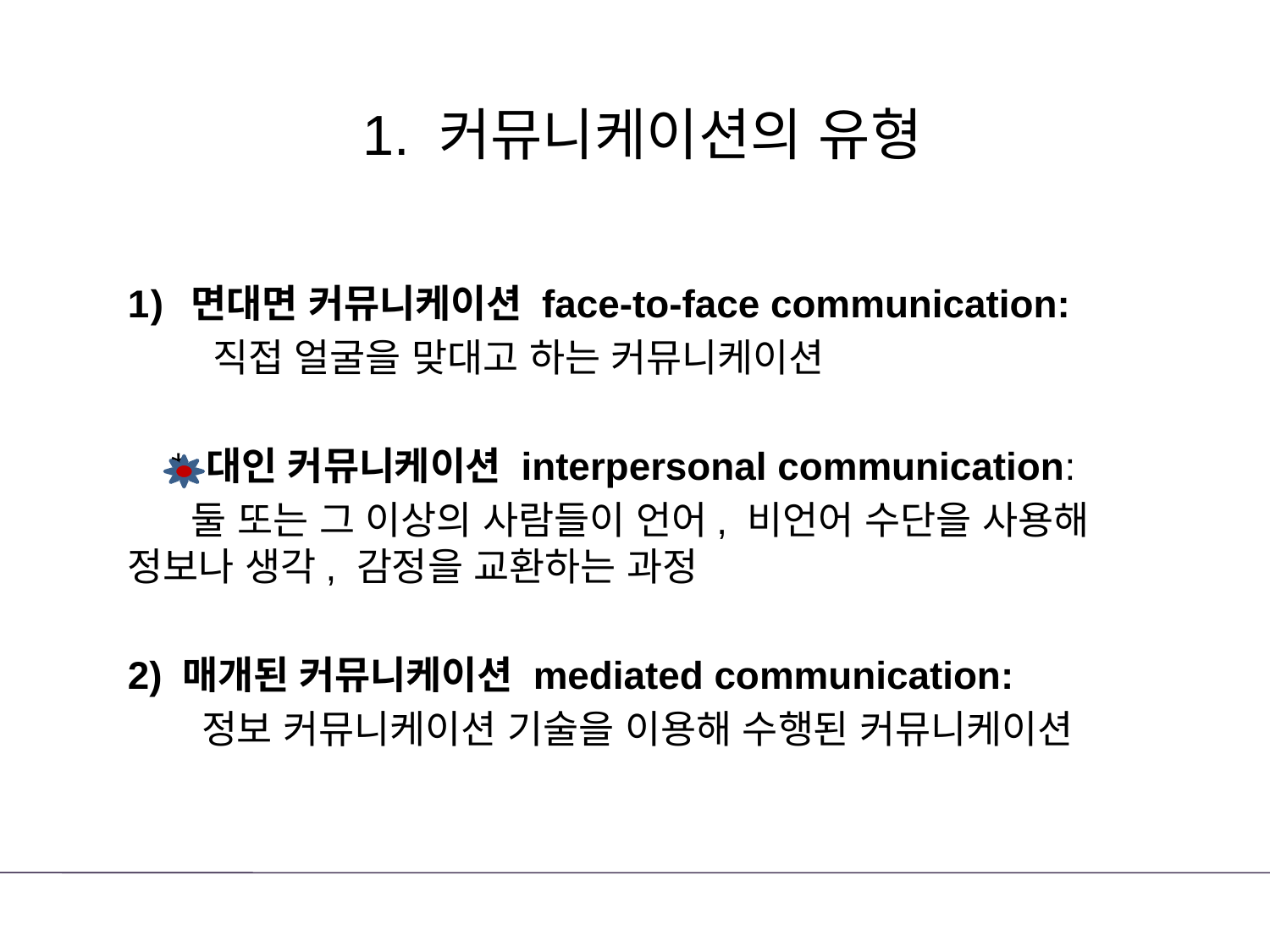

# 1. 커뮤니케이션의 유형

면대면 커뮤니케이션 face-to-face communication:
       직접 얼굴을 맞대고 하는 커뮤니케이션

    * 대인 커뮤니케이션 interpersonal communication:
     둘 또는 그 이상의 사람들이 언어, 비언어 수단을 사용해 정보나 생각, 감정을 교환하는 과정

2) 매개된 커뮤니케이션 mediated communication:
      정보 커뮤니케이션 기술을 이용해 수행된 커뮤니케이션